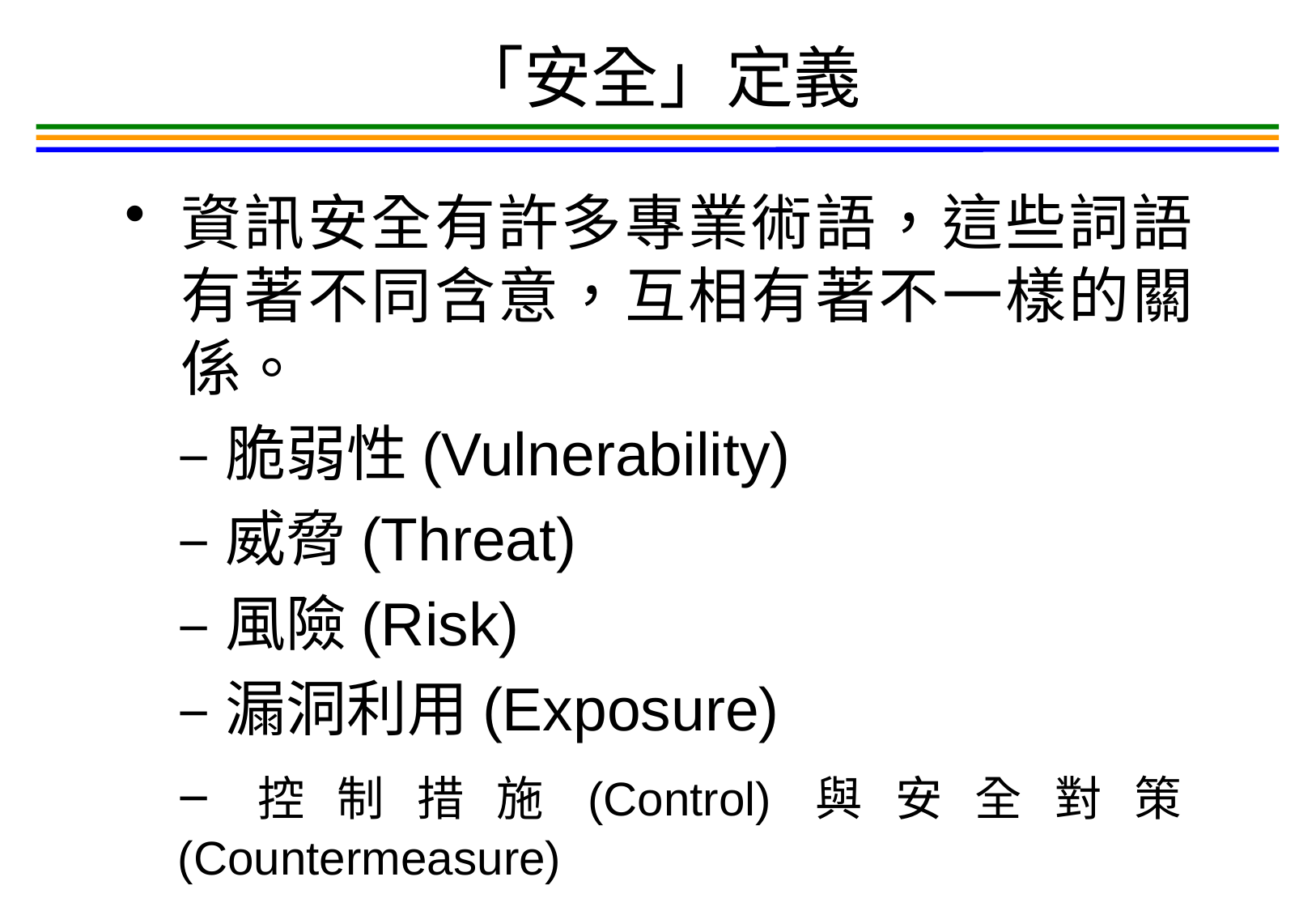

# 「安全」定義
資訊安全有許多專業術語，這些詞語有著不同含意，互相有著不一樣的關係。
–脆弱性(Vulnerability)
–威脅(Threat)
–風險(Risk)
–漏洞利用(Exposure)
–控制措施(Control)與安全對策(Countermeasure)